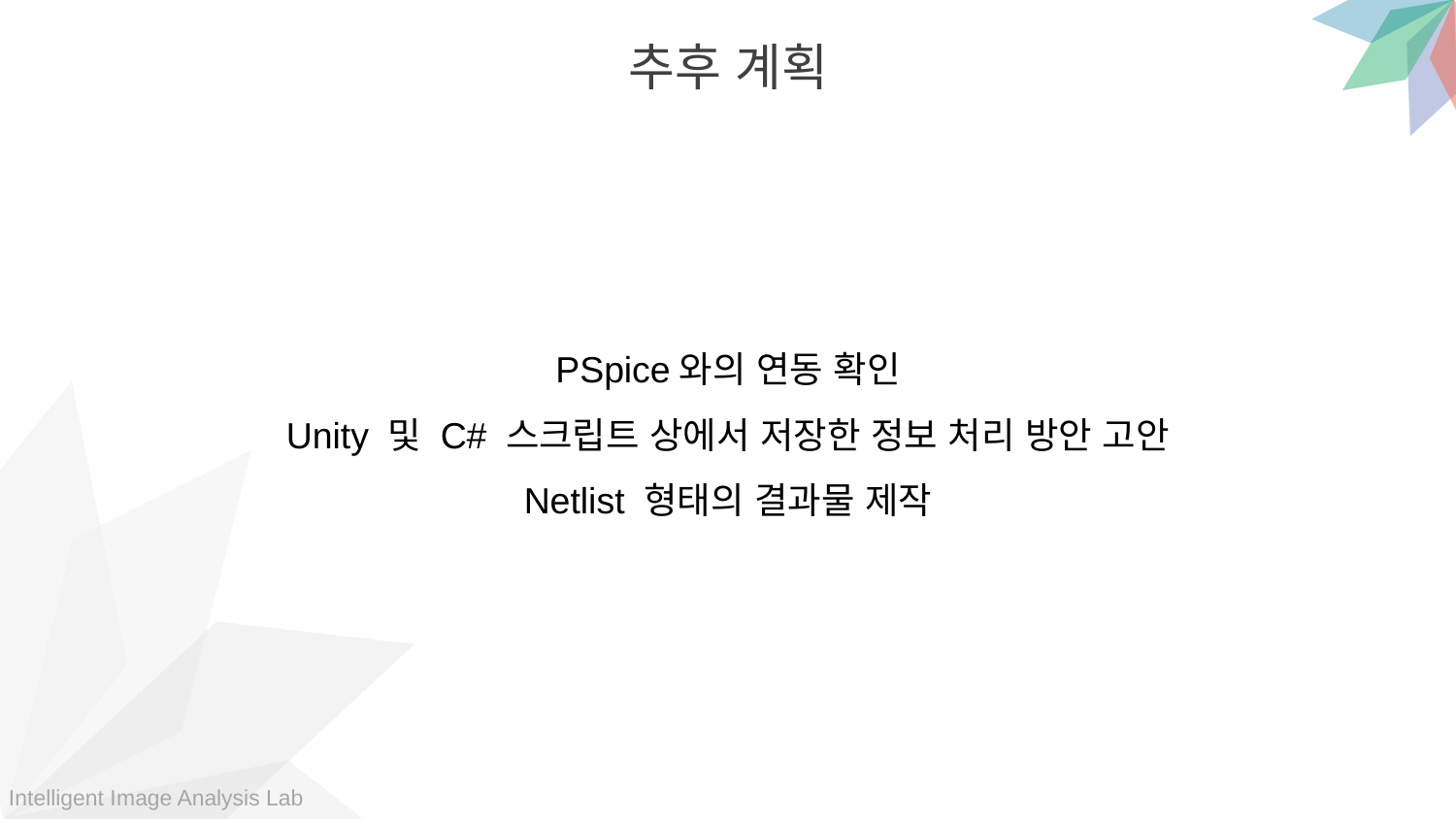

추후 계획
PSpice와의 연동 확인
Unity 및 C# 스크립트 상에서 저장한 정보 처리 방안 고안
Netlist 형태의 결과물 제작